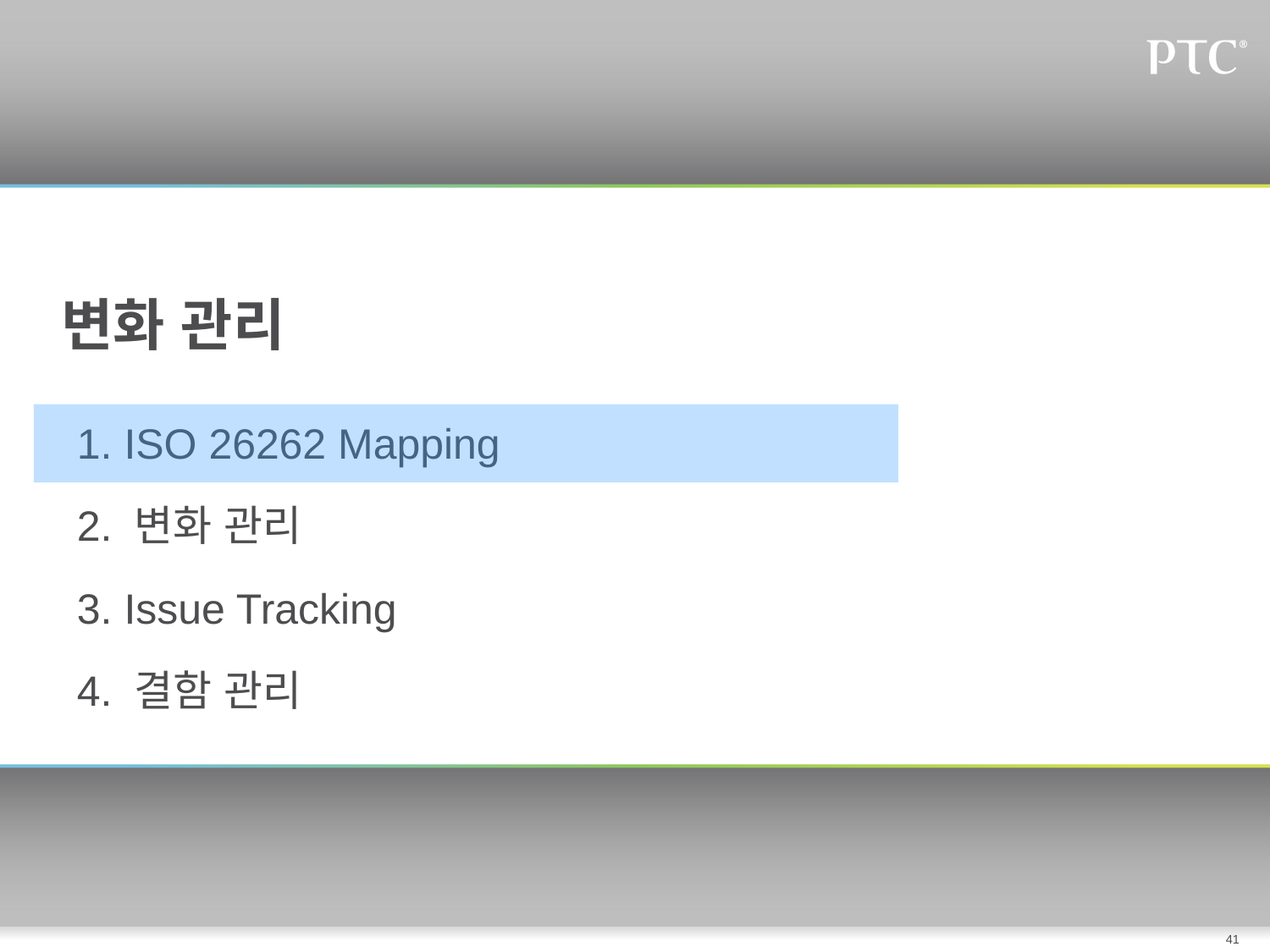

# 변화 관리

1. ISO 26262 Mapping
2. 변화 관리
3. Issue Tracking
4. 결함 관리